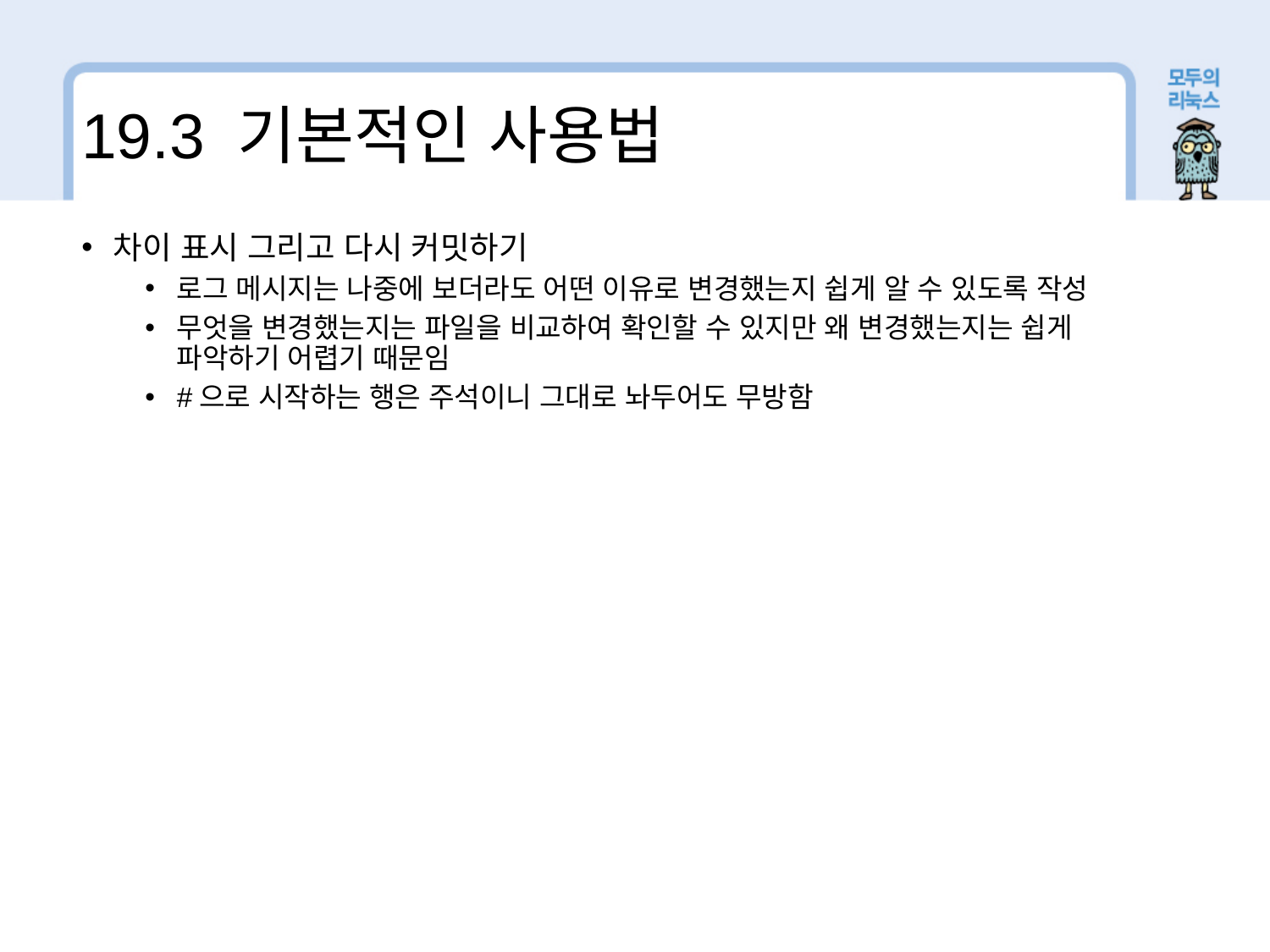

19.3 기본적인 사용법
차이 표시 그리고 다시 커밋하기
로그 메시지는 나중에 보더라도 어떤 이유로 변경했는지 쉽게 알 수 있도록 작성
무엇을 변경했는지는 파일을 비교하여 확인할 수 있지만 왜 변경했는지는 쉽게 파악하기 어렵기 때문임
#으로 시작하는 행은 주석이니 그대로 놔두어도 무방함